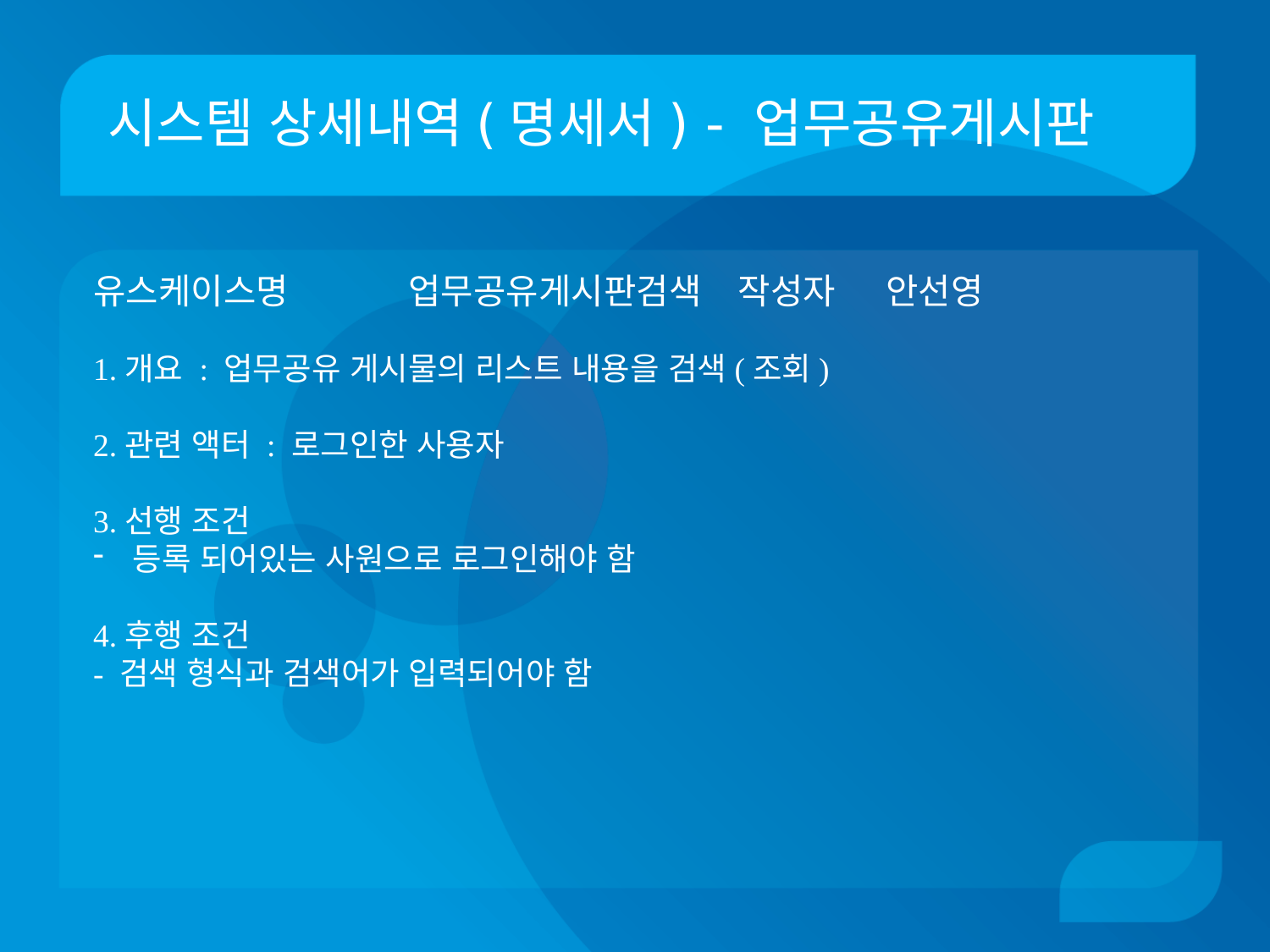

# 시스템 상세내역(명세서) - 업무공유게시판
유스케이스명            업무공유게시판검색	 작성자     안선영
1.개요 : 업무공유 게시물의 리스트 내용을 검색(조회)

2.관련 액터 : 로그인한 사용자

3.선행 조건
등록 되어있는 사원으로 로그인해야 함

4.후행 조건
- 검색 형식과 검색어가 입력되어야 함